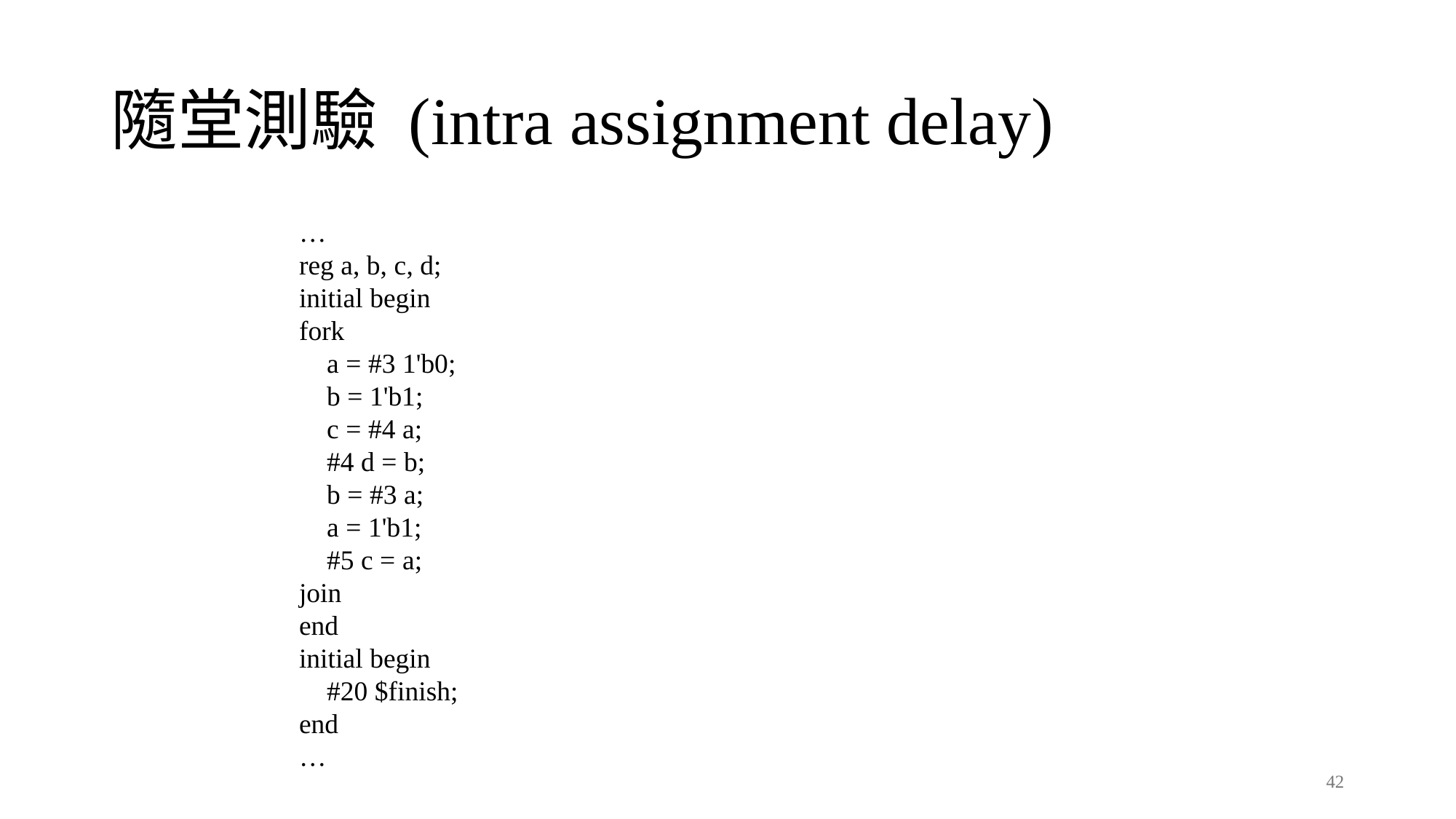

# 隨堂測驗 (intra assignment delay)
…
reg a, b, c, d;
initial begin
fork
    a = #3 1'b0;
    b = 1'b1;
    c = #4 a;
    #4 d = b;
    b = #3 a;
    a = 1'b1;
    #5 c = a;
join
end
initial begin
    #20 $finish;
end
…
42